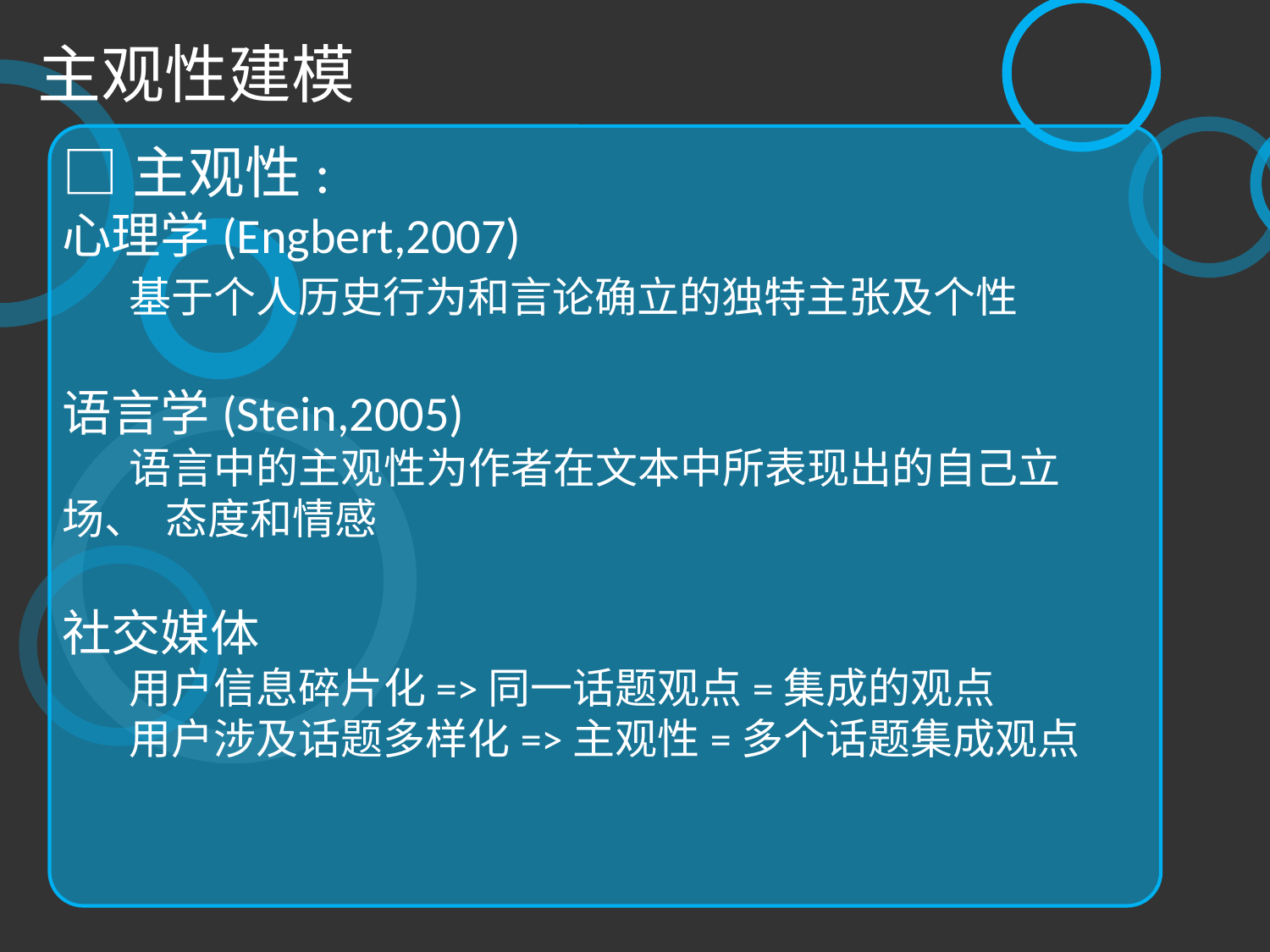

主观性建模

□主观性:
心理学(Engbert,2007)
     基于个人历史行为和言论确立的独特主张及个性

语言学(Stein,2005)
      语言中的主观性为作者在文本中所表现出的自己立场、  态度和情感

社交媒体
      用户信息碎片化=>同一话题观点=集成的观点
      用户涉及话题多样化=>主观性=多个话题集成观点